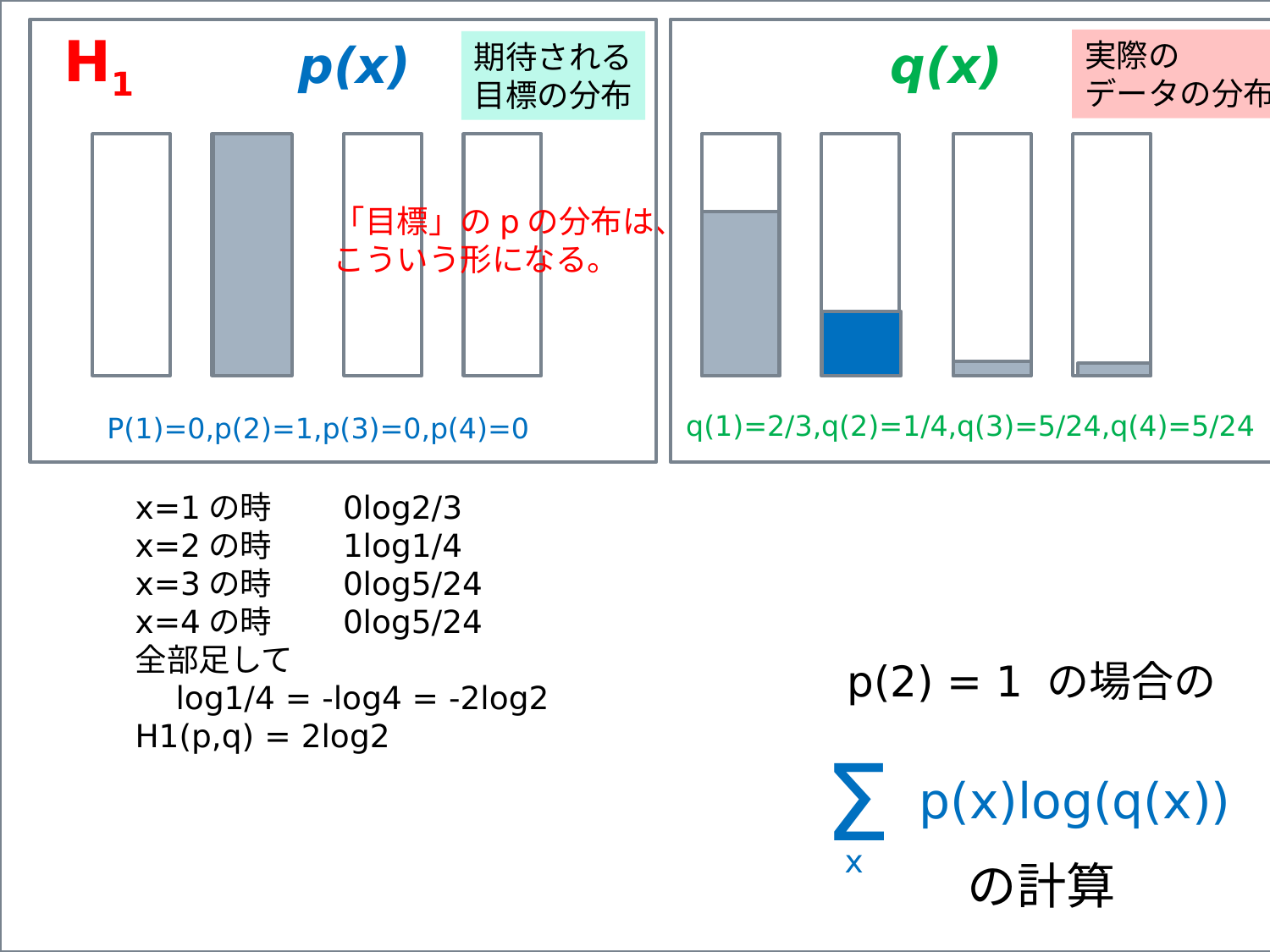

H1

p(x)                            q(x)
実際の
データの分布
期待される
目標の分布

「目標」のpの分布は、
こういう形になる。

q(1)=2/3,q(2)=1/4,q(3)=5/24,q(4)=5/24
P(1)=0,p(2)=1,p(3)=0,p(4)=0
x=1の時　　0log2/3
x=2の時　　1log1/4
x=3の時　　0log5/24
x=4の時　　0log5/24
全部足して
    log1/4 = -log4 = -2log2
H1(p,q) = 2log2
p(2) = 1 の場合の
Σ
p(x)log(q(x))
 x
の計算